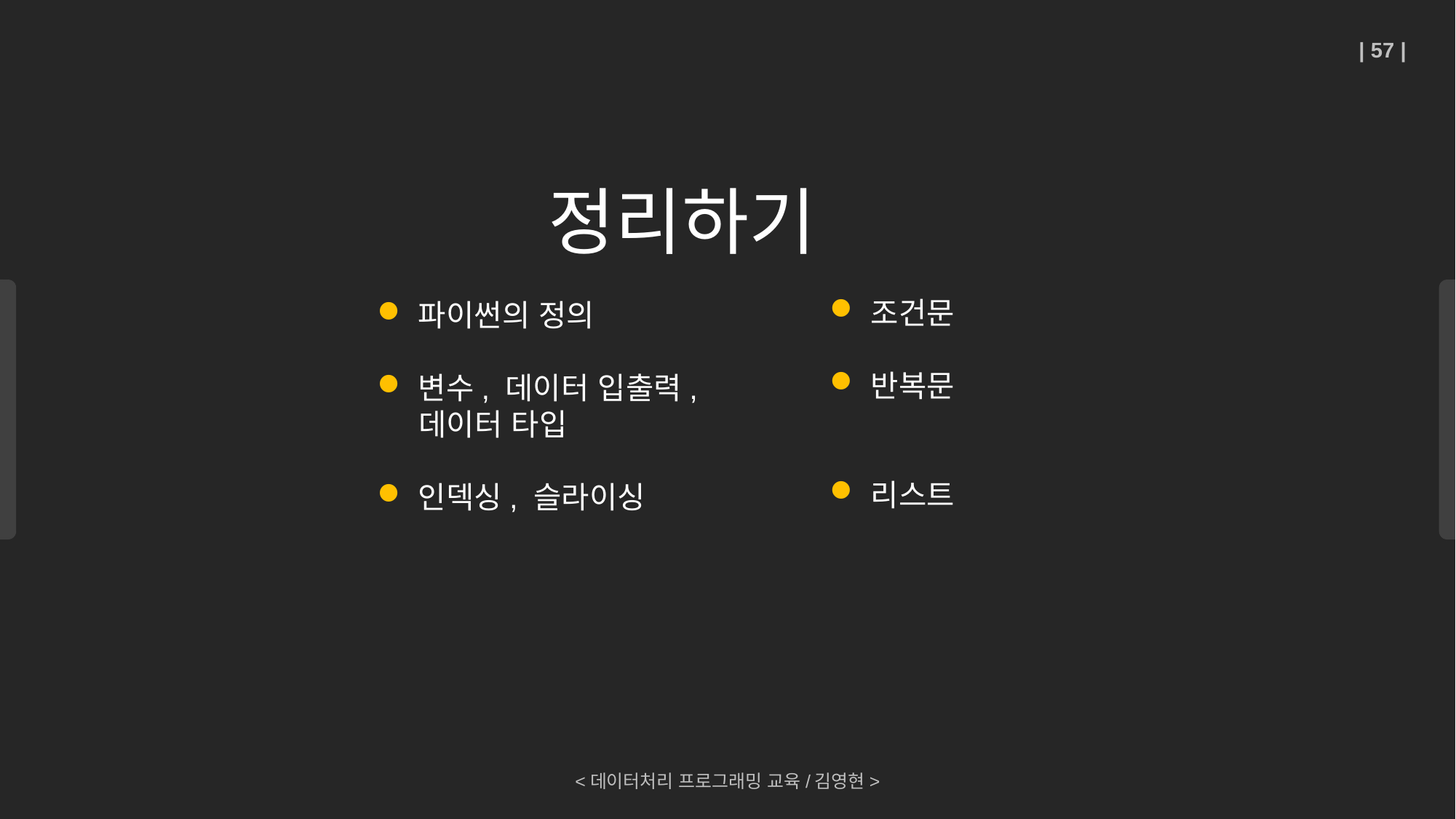

| 57 |
정리하기
조건문

반복문

리스트

파이썬의 정의

변수, 데이터 입출력,
    데이터 타입

인덱싱, 슬라이싱

<데이터처리 프로그래밍 교육/김영현>